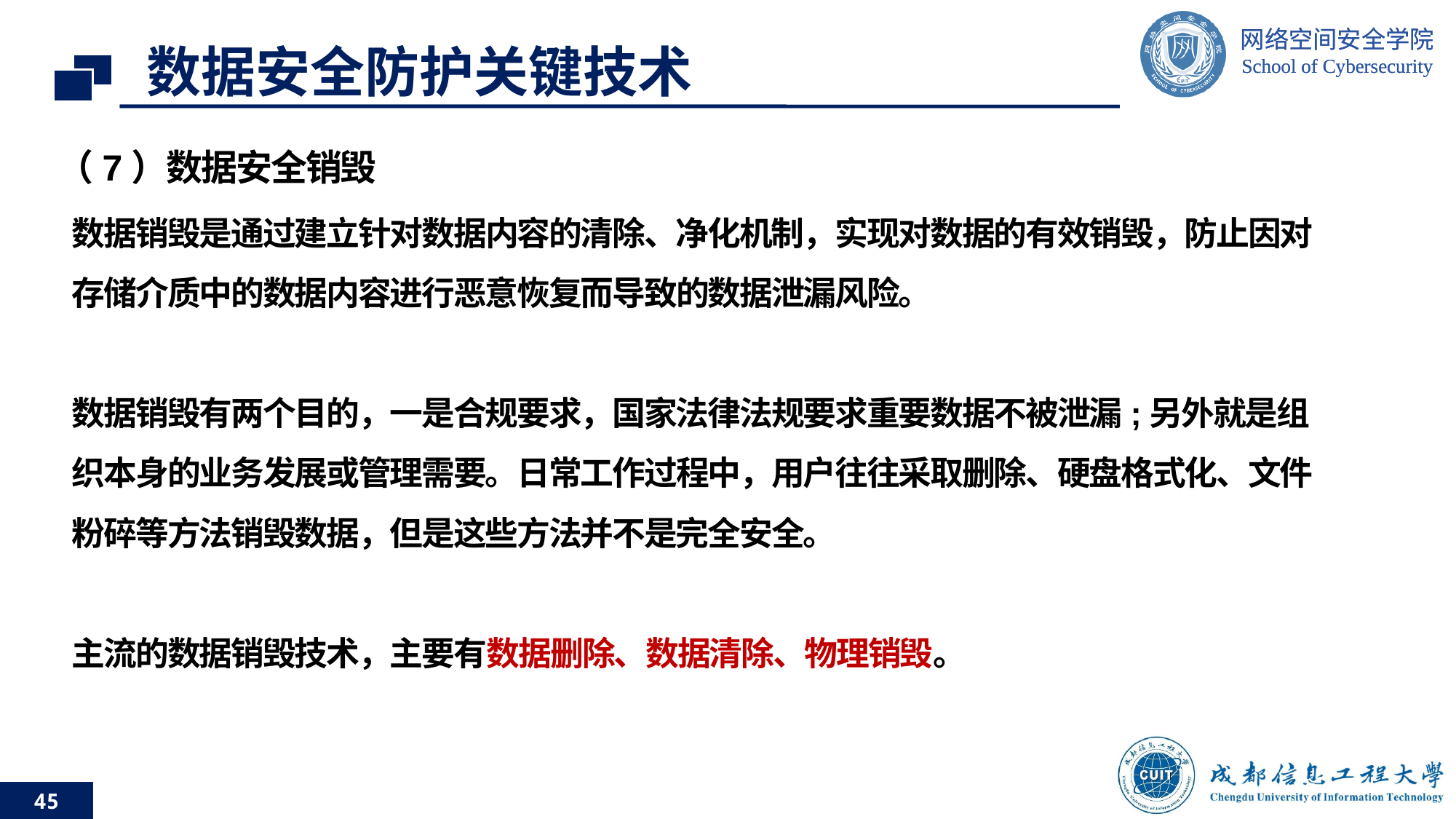

数据安全防护关键技术
（7）数据安全销毁
数据销毁是通过建立针对数据内容的清除、净化机制，实现对数据的有效销毁，防止因对存储介质中的数据内容进行恶意恢复而导致的数据泄漏风险。

数据销毁有两个目的，一是合规要求，国家法律法规要求重要数据不被泄漏;另外就是组织本身的业务发展或管理需要。日常工作过程中，用户往往采取删除、硬盘格式化、文件粉碎等方法销毁数据，但是这些方法并不是完全安全。

主流的数据销毁技术，主要有数据删除、数据清除、物理销毁。
45